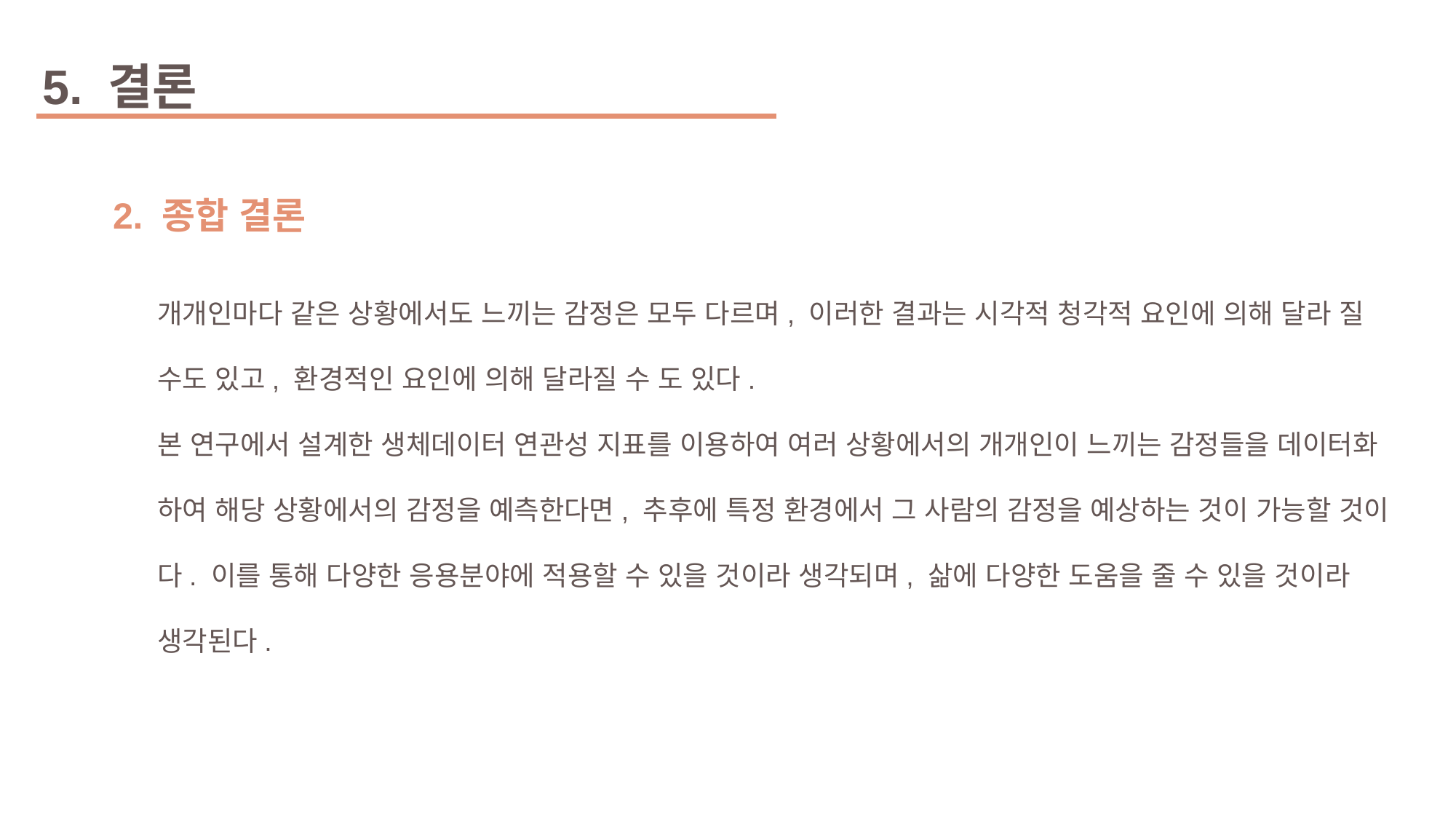

5. 결론
2. 종합 결론
개개인마다 같은 상황에서도 느끼는 감정은 모두 다르며, 이러한 결과는 시각적 청각적 요인에 의해 달라 질 수도 있고, 환경적인 요인에 의해 달라질 수 도 있다.
본 연구에서 설계한 생체데이터 연관성 지표를 이용하여 여러 상황에서의 개개인이 느끼는 감정들을 데이터화 하여 해당 상황에서의 감정을 예측한다면, 추후에 특정 환경에서 그 사람의 감정을 예상하는 것이 가능할 것이다. 이를 통해 다양한 응용분야에 적용할 수 있을 것이라 생각되며, 삶에 다양한 도움을 줄 수 있을 것이라 생각된다.